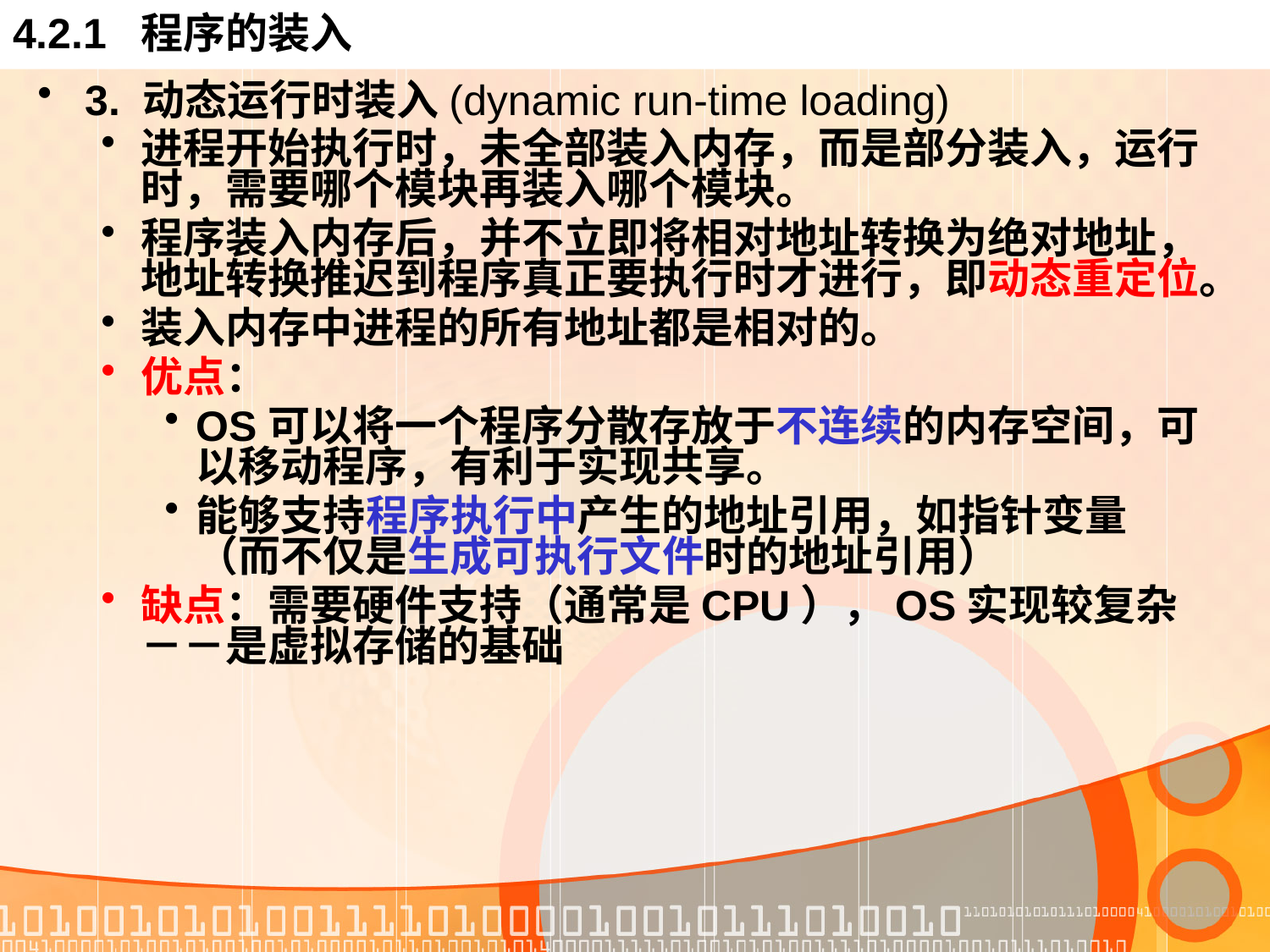

# 4.2.1  程序的装入
3. 动态运行时装入(dynamic run-time loading)
进程开始执行时，未全部装入内存，而是部分装入，运行时，需要哪个模块再装入哪个模块。
程序装入内存后，并不立即将相对地址转换为绝对地址，地址转换推迟到程序真正要执行时才进行，即动态重定位。
装入内存中进程的所有地址都是相对的。
优点：
OS可以将一个程序分散存放于不连续的内存空间，可以移动程序，有利于实现共享。
能够支持程序执行中产生的地址引用，如指针变量（而不仅是生成可执行文件时的地址引用）
缺点：需要硬件支持（通常是CPU），OS实现较复杂－－是虚拟存储的基础